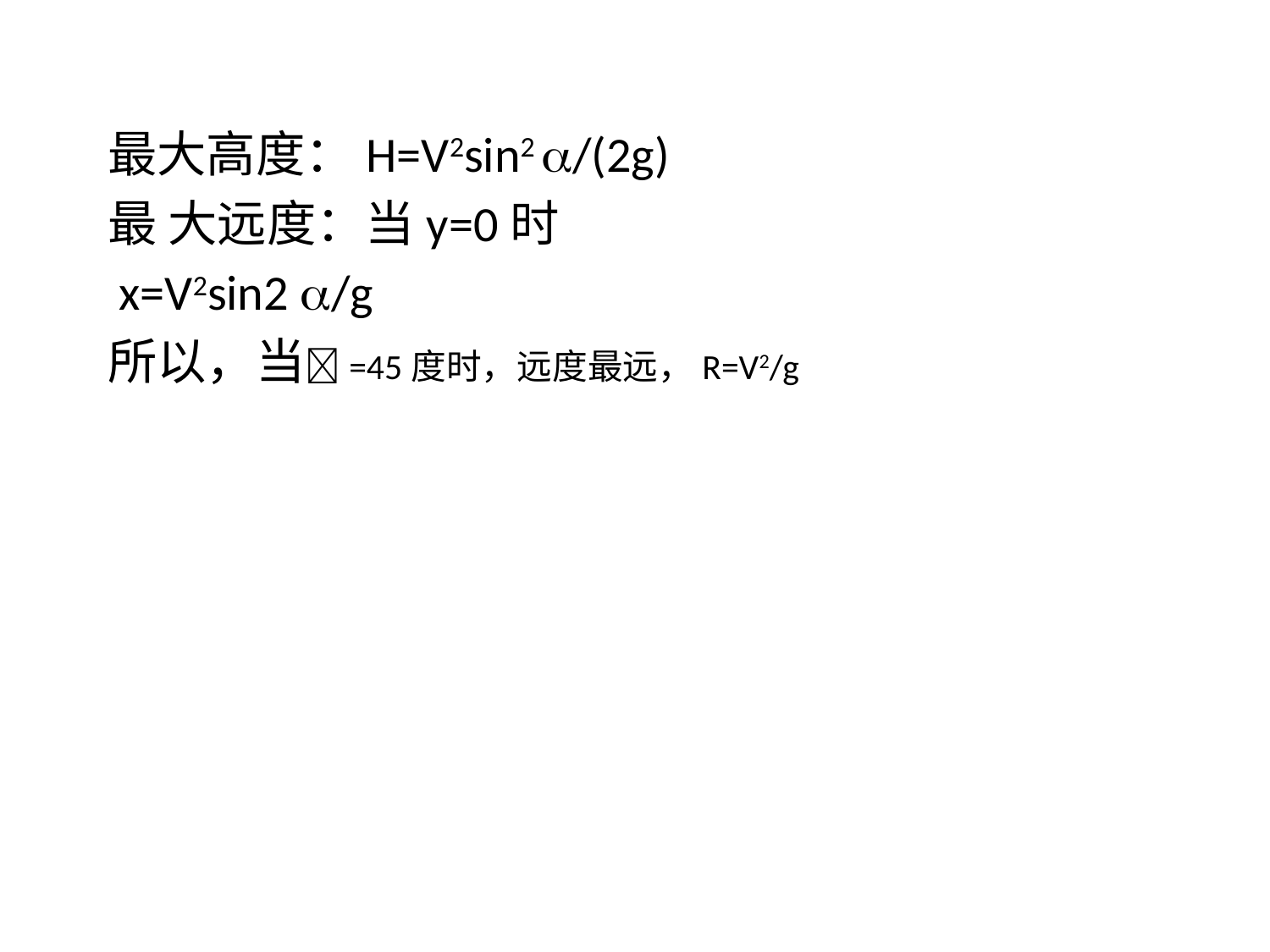

最大高度：H=V2sin2 α/(2g)
最 大远度：当y=0时
 x=V2sin2 α/g
所以，当α=45度时，远度最远，R=V2/g